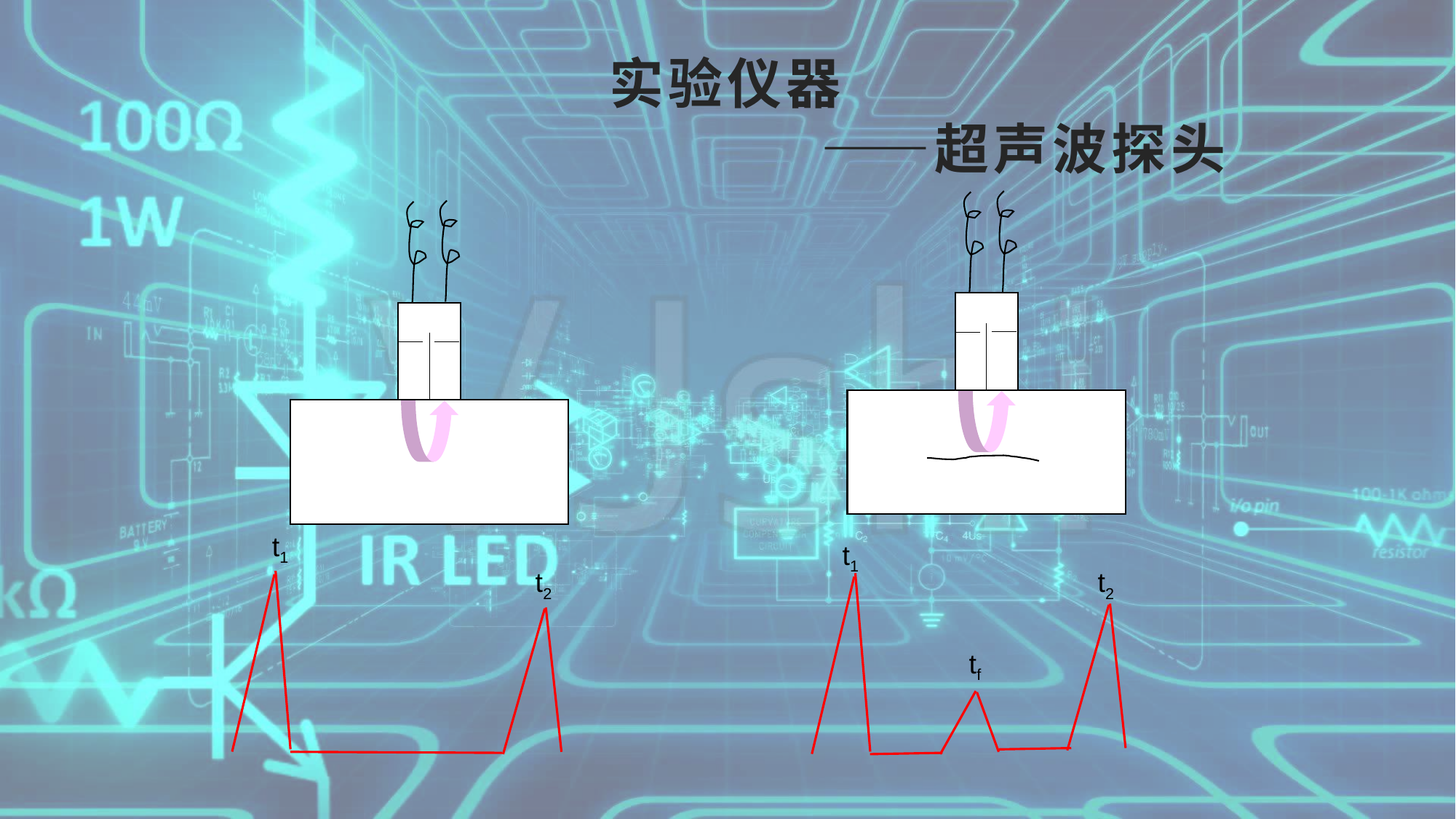

# 实验仪器 ——超声波探头

t1
t1
t2
t2
tf